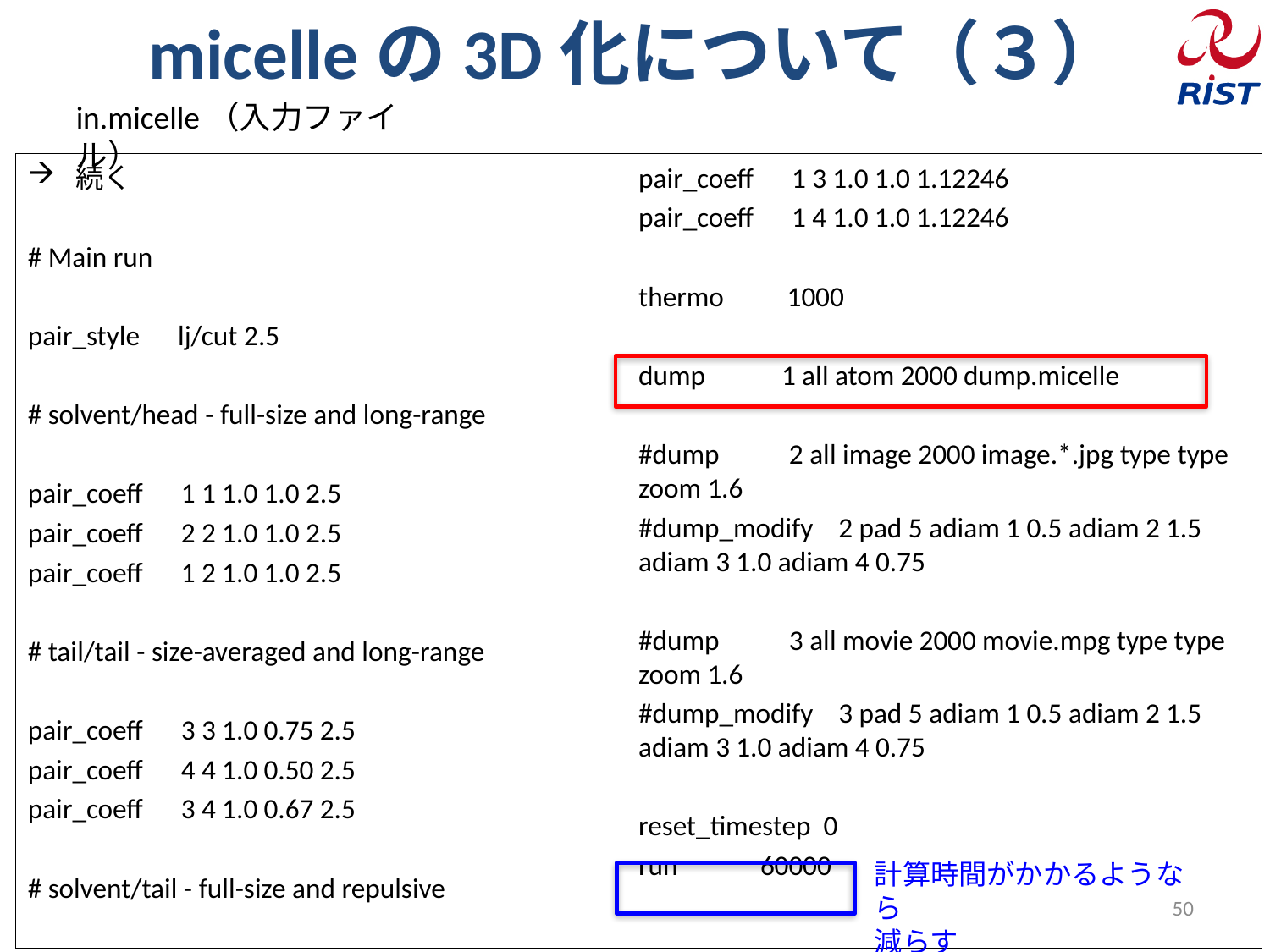

# micelleの3D化について（３）
in.micelle（入力ファイル）
続く

# Main run

pair_style      lj/cut 2.5

# solvent/head - full-size and long-range

pair_coeff      1 1 1.0 1.0 2.5
pair_coeff      2 2 1.0 1.0 2.5
pair_coeff      1 2 1.0 1.0 2.5

# tail/tail - size-averaged and long-range

pair_coeff      3 3 1.0 0.75 2.5
pair_coeff      4 4 1.0 0.50 2.5
pair_coeff      3 4 1.0 0.67 2.5

# solvent/tail - full-size and repulsive
pair_coeff      1 3 1.0 1.0 1.12246
pair_coeff      1 4 1.0 1.0 1.12246

thermo          1000

dump            1 all atom 2000 dump.micelle

#dump           2 all image 2000 image.*.jpg type type zoom 1.6
#dump_modify    2 pad 5 adiam 1 0.5 adiam 2 1.5 adiam 3 1.0 adiam 4 0.75

#dump           3 all movie 2000 movie.mpg type type zoom 1.6
#dump_modify    3 pad 5 adiam 1 0.5 adiam 2 1.5 adiam 3 1.0 adiam 4 0.75

reset_timestep  0
run             60000

計算時間がかかるようなら
減らす

50